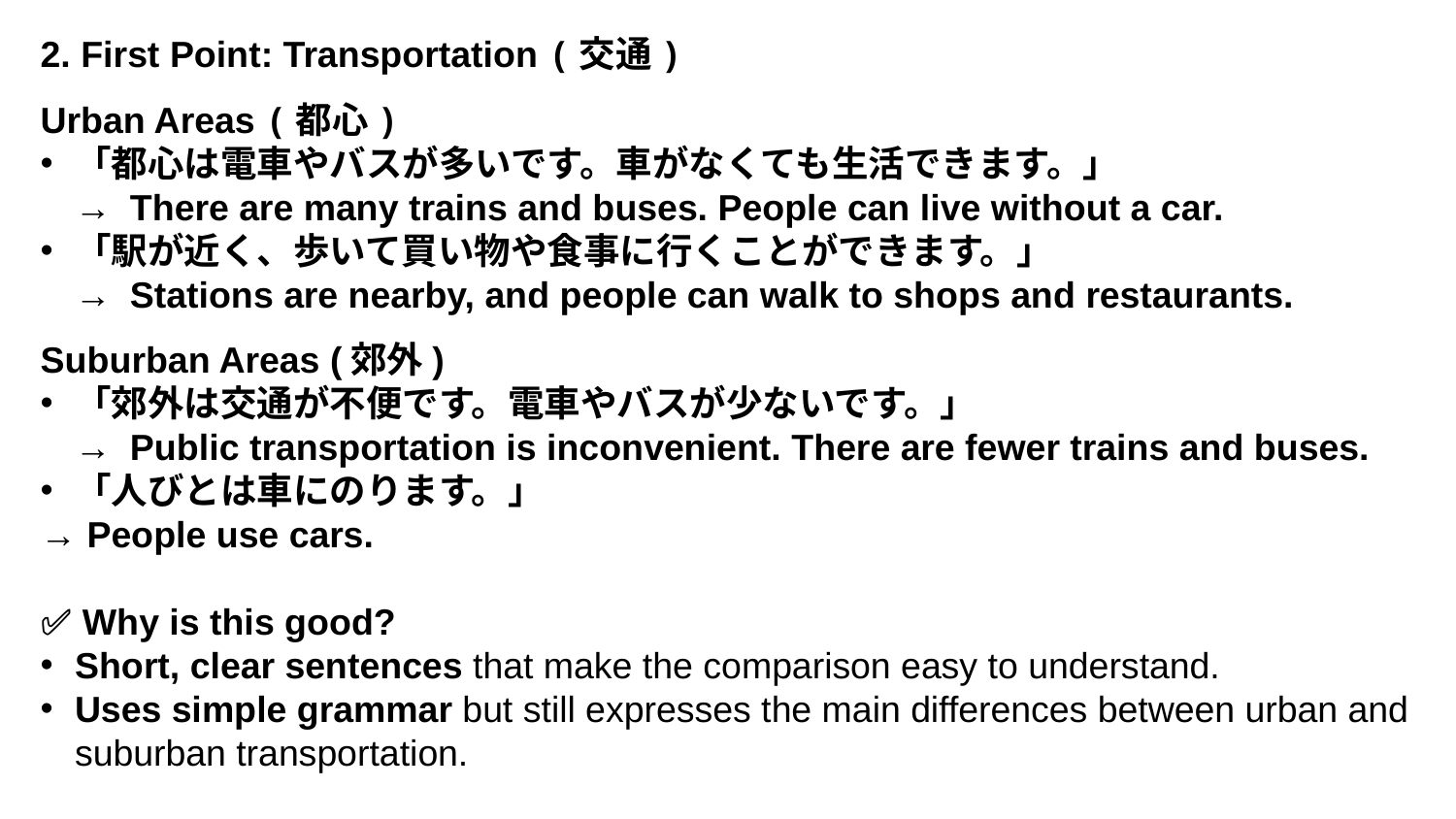

2. First Point: Transportation (交通)

Urban Areas (都心)
「都心は電車やバスが多いです。車がなくても生活できます。」
→ There are many trains and buses. People can live without a car.
「駅が近く、歩いて買い物や食事に行くことができます。」
→ Stations are nearby, and people can walk to shops and restaurants.

Suburban Areas (郊外)
「郊外は交通が不便です。電車やバスが少ないです。」
→ Public transportation is inconvenient. There are fewer trains and buses.
「人びとは車にのります。」
→ People use cars.

✅ Why is this good?
Short, clear sentences that make the comparison easy to understand.
Uses simple grammar but still expresses the main differences between urban and suburban transportation.